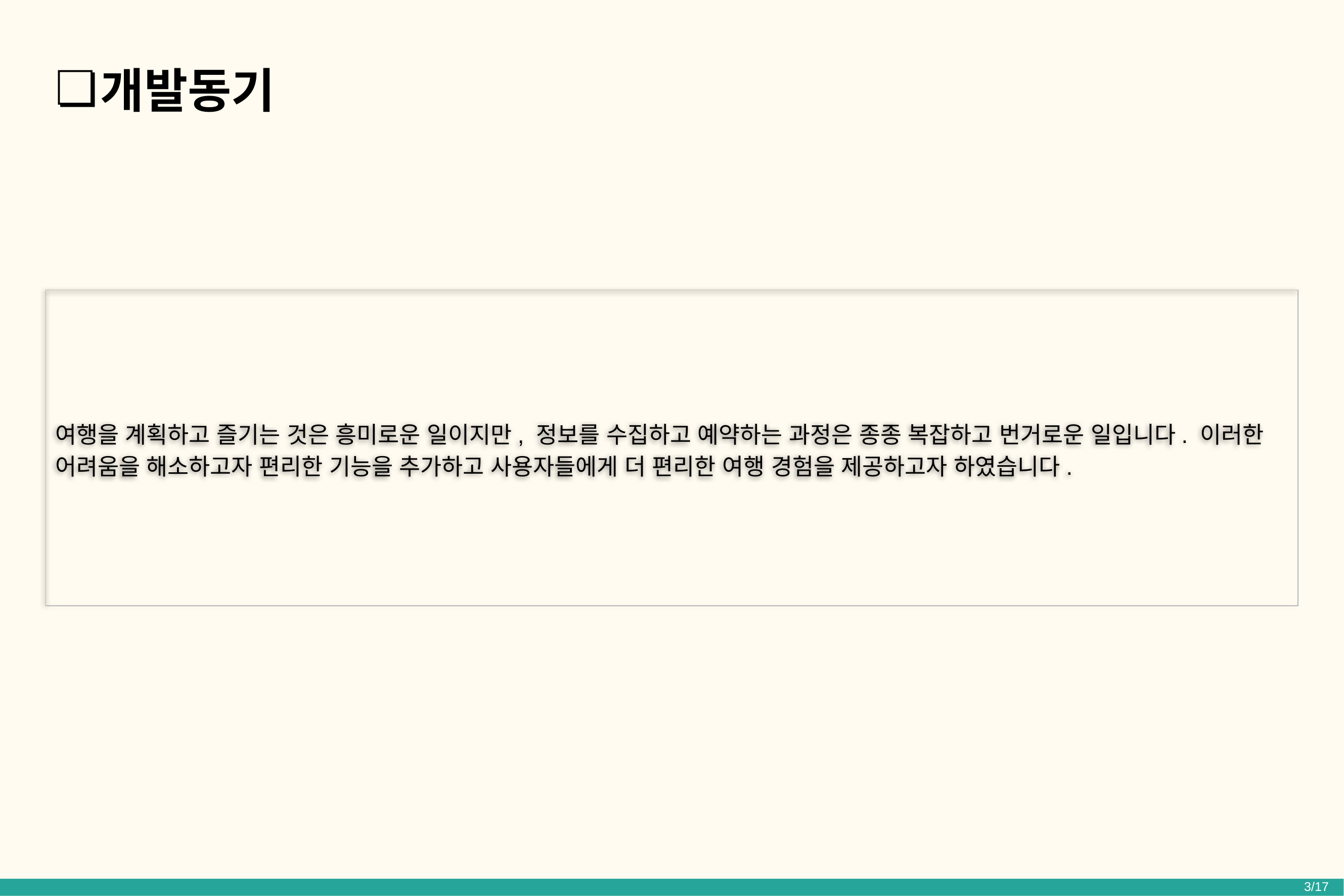

# 개발동기
여행을 계획하고 즐기는 것은 흥미로운 일이지만, 정보를 수집하고 예약하는 과정은 종종 복잡하고 번거로운 일입니다. 이러한 어려움을 해소하고자 편리한 기능을 추가하고 사용자들에게 더 편리한 여행 경험을 제공하고자 하였습니다.
3/17